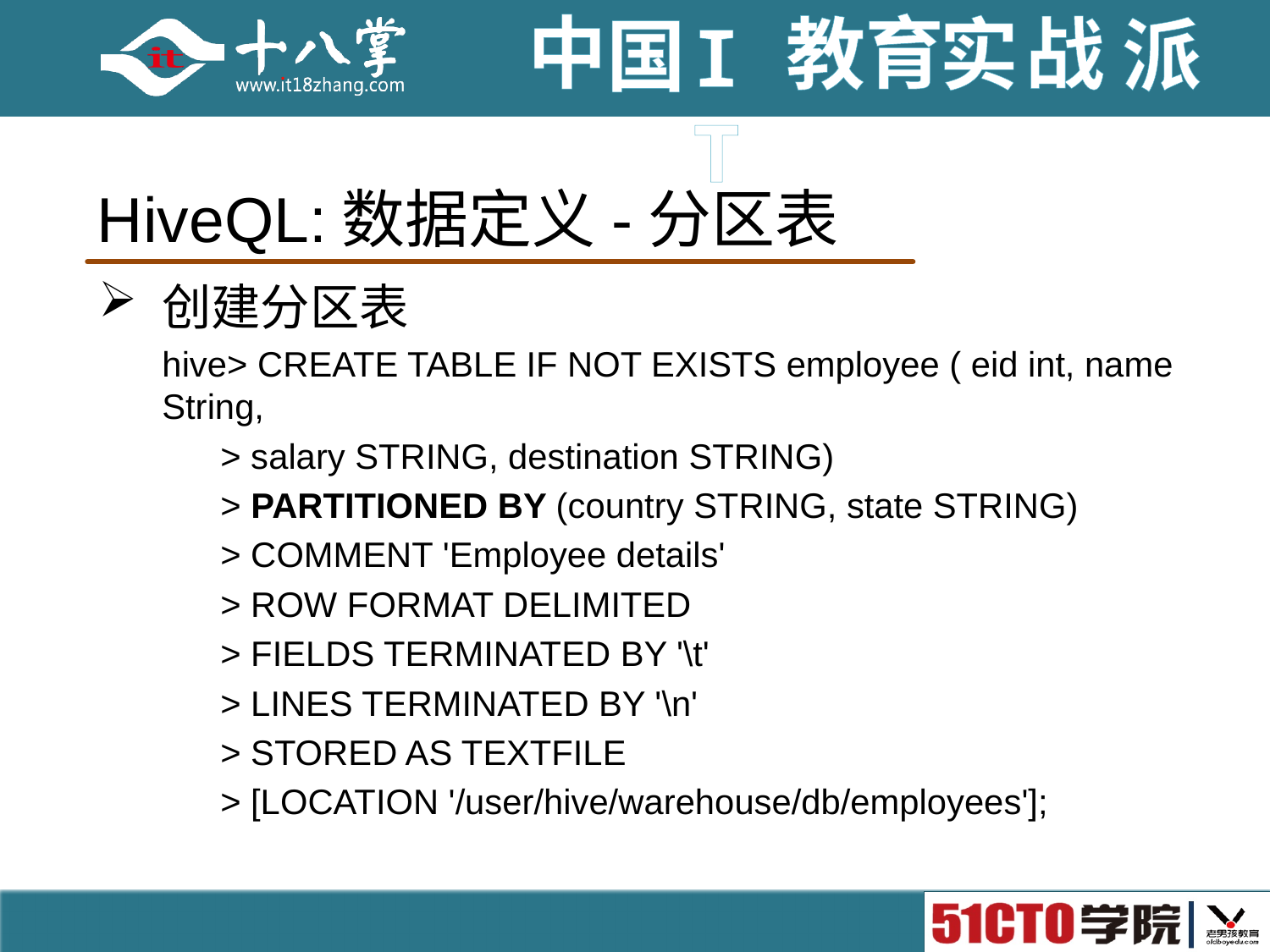

# HiveQL:数据定义-分区表
创建分区表
hive> CREATE TABLE IF NOT EXISTS employee ( eid int, name String,
      > salary STRING, destination STRING)
      > PARTITIONED BY (country STRING, state STRING)
      > COMMENT 'Employee details'
      > ROW FORMAT DELIMITED
      > FIELDS TERMINATED BY '\t'
      > LINES TERMINATED BY '\n'
      > STORED AS TEXTFILE
      > [LOCATION '/user/hive/warehouse/db/employees'];